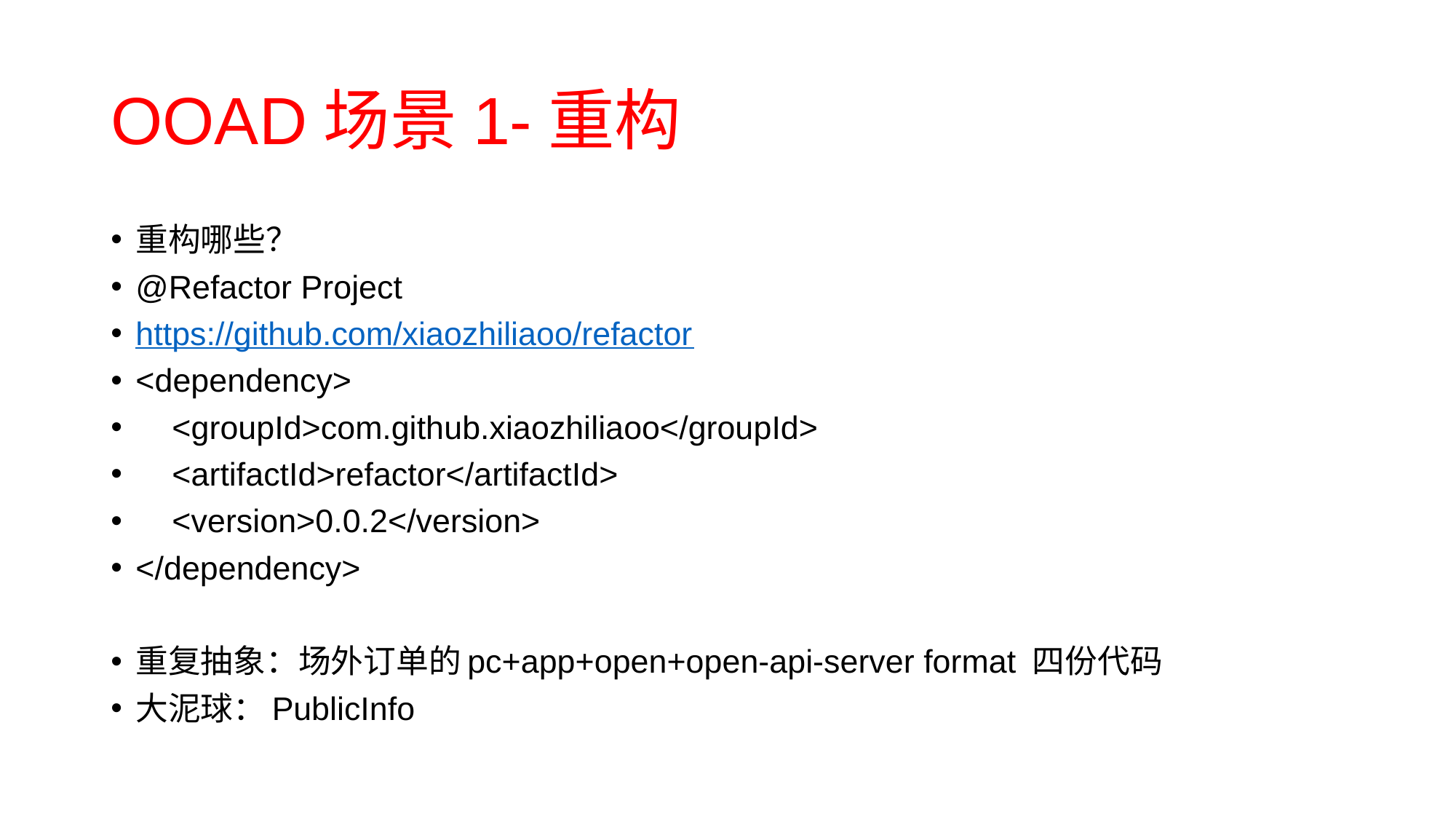

# OOAD场景1-重构
重构哪些？
@Refactor Project
https://github.com/xiaozhiliaoo/refactor
<dependency>
    <groupId>com.github.xiaozhiliaoo</groupId>
    <artifactId>refactor</artifactId>
    <version>0.0.2</version>
</dependency>

重复抽象：场外订单的pc+app+open+open-api-server format 四份代码
大泥球：PublicInfo